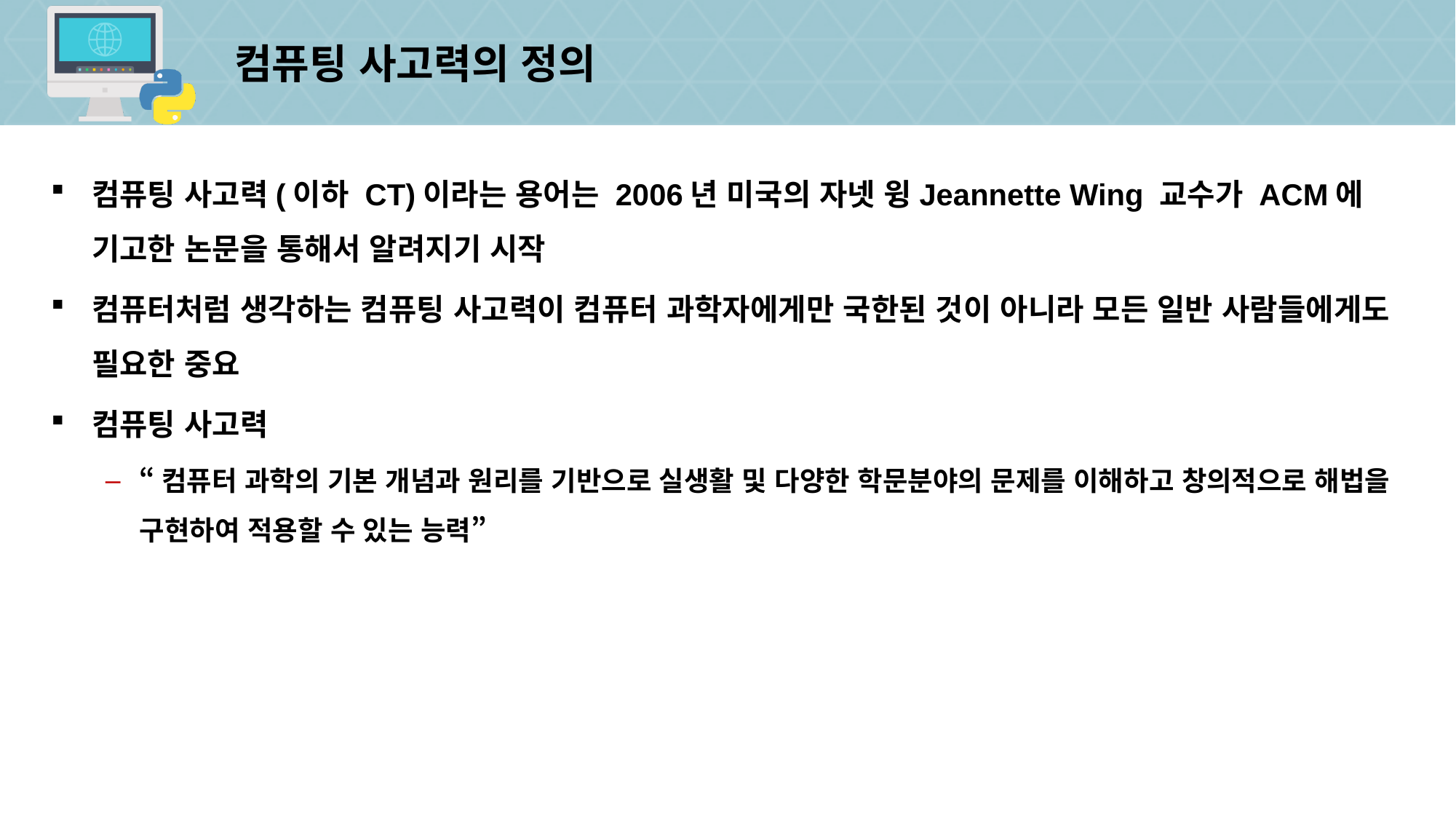

# 컴퓨팅 사고력의 정의
컴퓨팅 사고력(이하 CT)이라는 용어는 2006년 미국의 자넷 윙Jeannette Wing 교수가 ACM에 기고한 논문을 통해서 알려지기 시작
컴퓨터처럼 생각하는 컴퓨팅 사고력이 컴퓨터 과학자에게만 국한된 것이 아니라 모든 일반 사람들에게도 필요한 중요
컴퓨팅 사고력
“컴퓨터 과학의 기본 개념과 원리를 기반으로 실생활 및 다양한 학문분야의 문제를 이해하고 창의적으로 해법을 구현하여 적용할 수 있는 능력”